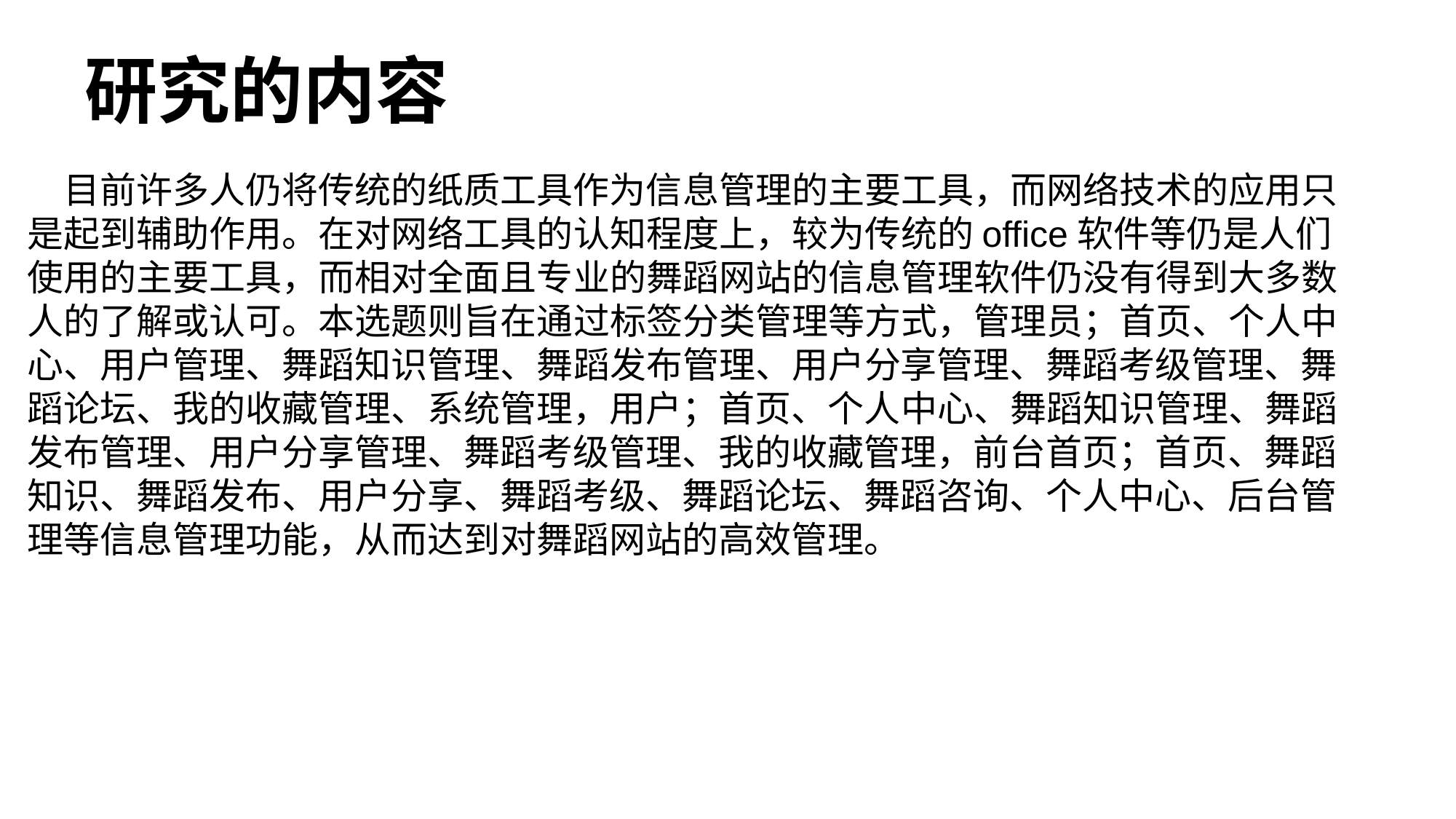

研究的内容
目前许多人仍将传统的纸质工具作为信息管理的主要工具，而网络技术的应用只是起到辅助作用。在对网络工具的认知程度上，较为传统的office软件等仍是人们使用的主要工具，而相对全面且专业的舞蹈网站的信息管理软件仍没有得到大多数人的了解或认可。本选题则旨在通过标签分类管理等方式，管理员；首页、个人中心、用户管理、舞蹈知识管理、舞蹈发布管理、用户分享管理、舞蹈考级管理、舞蹈论坛、我的收藏管理、系统管理，用户；首页、个人中心、舞蹈知识管理、舞蹈发布管理、用户分享管理、舞蹈考级管理、我的收藏管理，前台首页；首页、舞蹈知识、舞蹈发布、用户分享、舞蹈考级、舞蹈论坛、舞蹈咨询、个人中心、后台管理等信息管理功能，从而达到对舞蹈网站的高效管理。